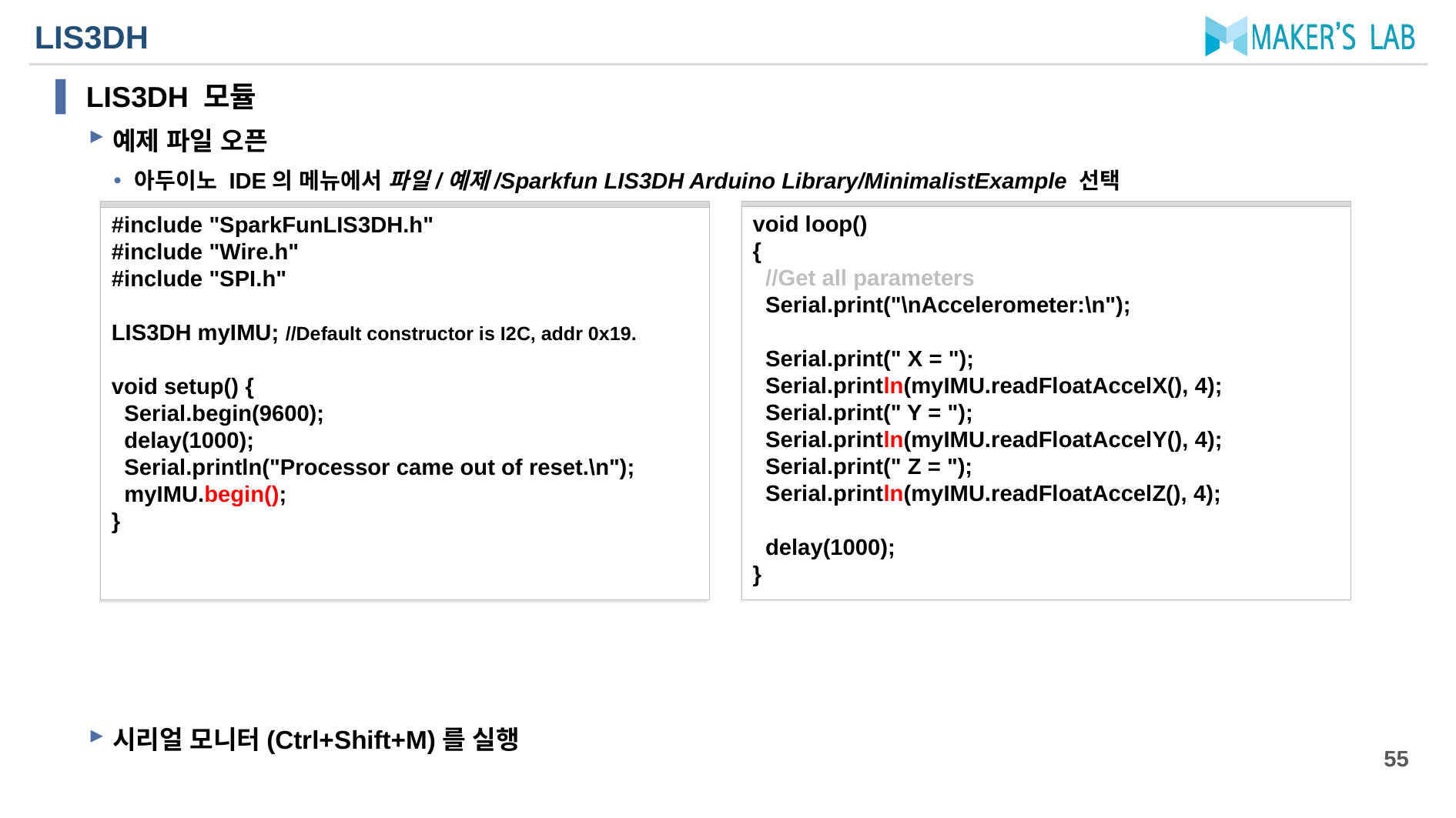

# LIS3DH
LIS3DH 모듈
예제 파일 오픈
아두이노 IDE의 메뉴에서 파일/예제/Sparkfun LIS3DH Arduino Library/MinimalistExample 선택

시리얼 모니터(Ctrl+Shift+M)를 실행

void loop()
{
  //Get all parameters
  Serial.print("\nAccelerometer:\n");

  Serial.print(" X = ");
  Serial.println(myIMU.readFloatAccelX(), 4);
  Serial.print(" Y = ");
  Serial.println(myIMU.readFloatAccelY(), 4);
  Serial.print(" Z = ");
  Serial.println(myIMU.readFloatAccelZ(), 4);

  delay(1000);
}
#include "SparkFunLIS3DH.h"
#include "Wire.h"
#include "SPI.h"

LIS3DH myIMU; //Default constructor is I2C, addr 0x19.

void setup() {
  Serial.begin(9600);
  delay(1000);
  Serial.println("Processor came out of reset.\n");
  myIMU.begin();
}
55